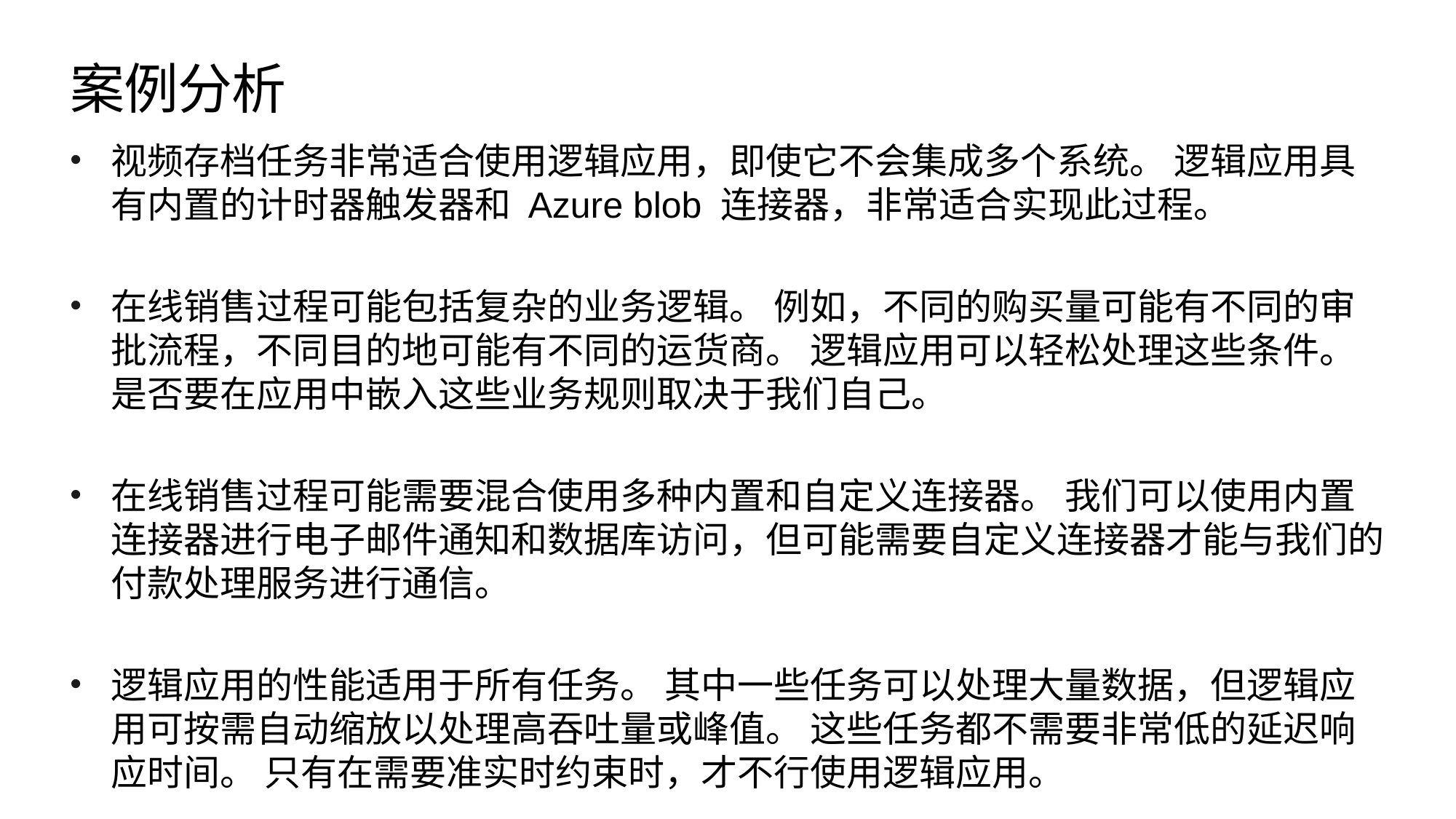

# 案例分析
视频存档任务非常适合使用逻辑应用，即使它不会集成多个系统。 逻辑应用具有内置的计时器触发器和 Azure blob 连接器，非常适合实现此过程。

在线销售过程可能包括复杂的业务逻辑。 例如，不同的购买量可能有不同的审批流程，不同目的地可能有不同的运货商。 逻辑应用可以轻松处理这些条件。 是否要在应用中嵌入这些业务规则取决于我们自己。

在线销售过程可能需要混合使用多种内置和自定义连接器。 我们可以使用内置连接器进行电子邮件通知和数据库访问，但可能需要自定义连接器才能与我们的付款处理服务进行通信。

逻辑应用的性能适用于所有任务。 其中一些任务可以处理大量数据，但逻辑应用可按需自动缩放以处理高吞吐量或峰值。 这些任务都不需要非常低的延迟响应时间。 只有在需要准实时约束时，才不行使用逻辑应用。